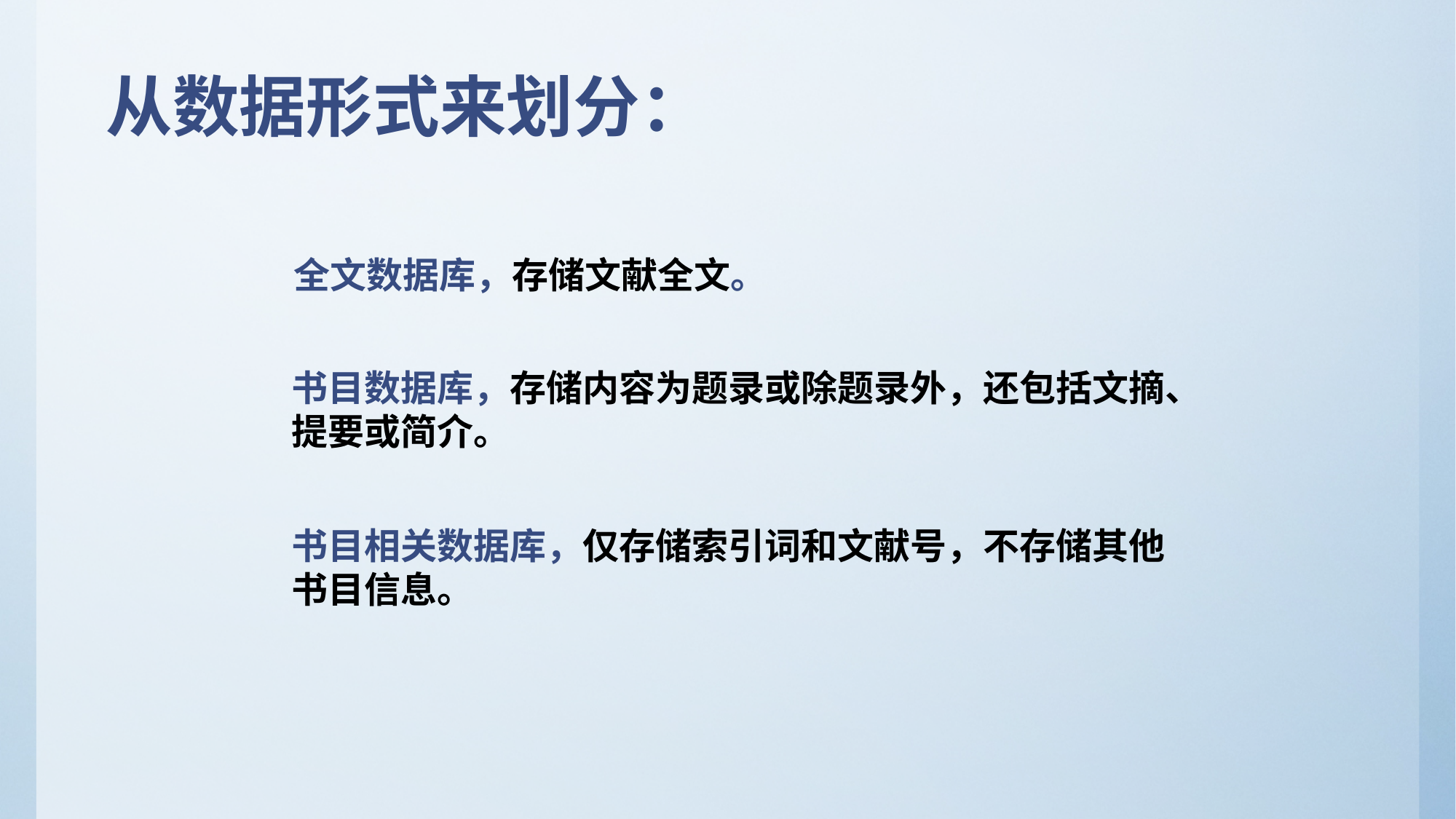

# 从数据形式来划分：
全文数据库，存储文献全文。
书目数据库，存储内容为题录或除题录外，还包括文摘、提要或简介。
书目相关数据库，仅存储索引词和文献号，不存储其他书目信息。